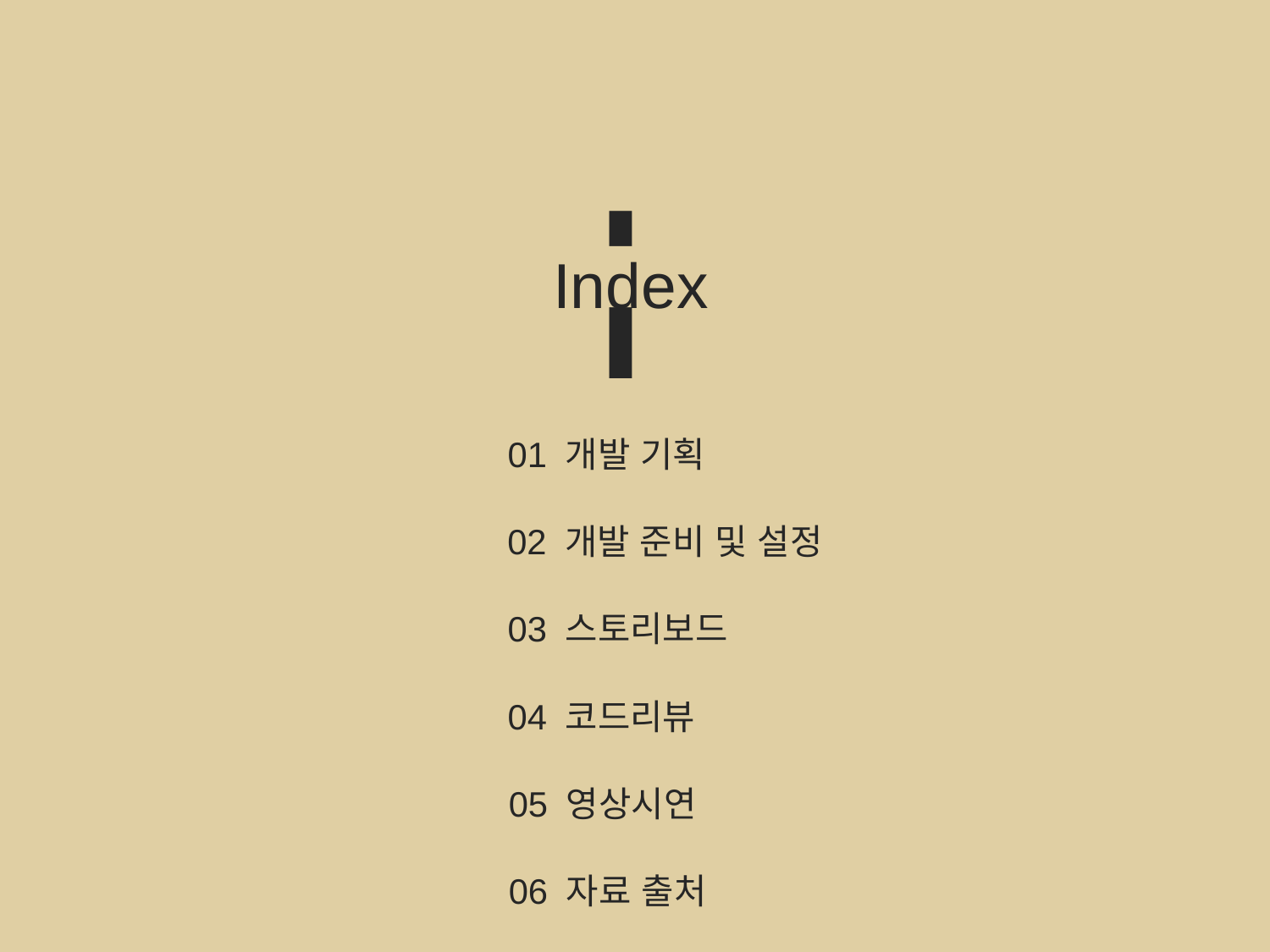

I
Index

01 개발 기획
02 개발 준비 및 설정
03 스토리보드
04 코드리뷰
05 영상시연
06 자료 출처